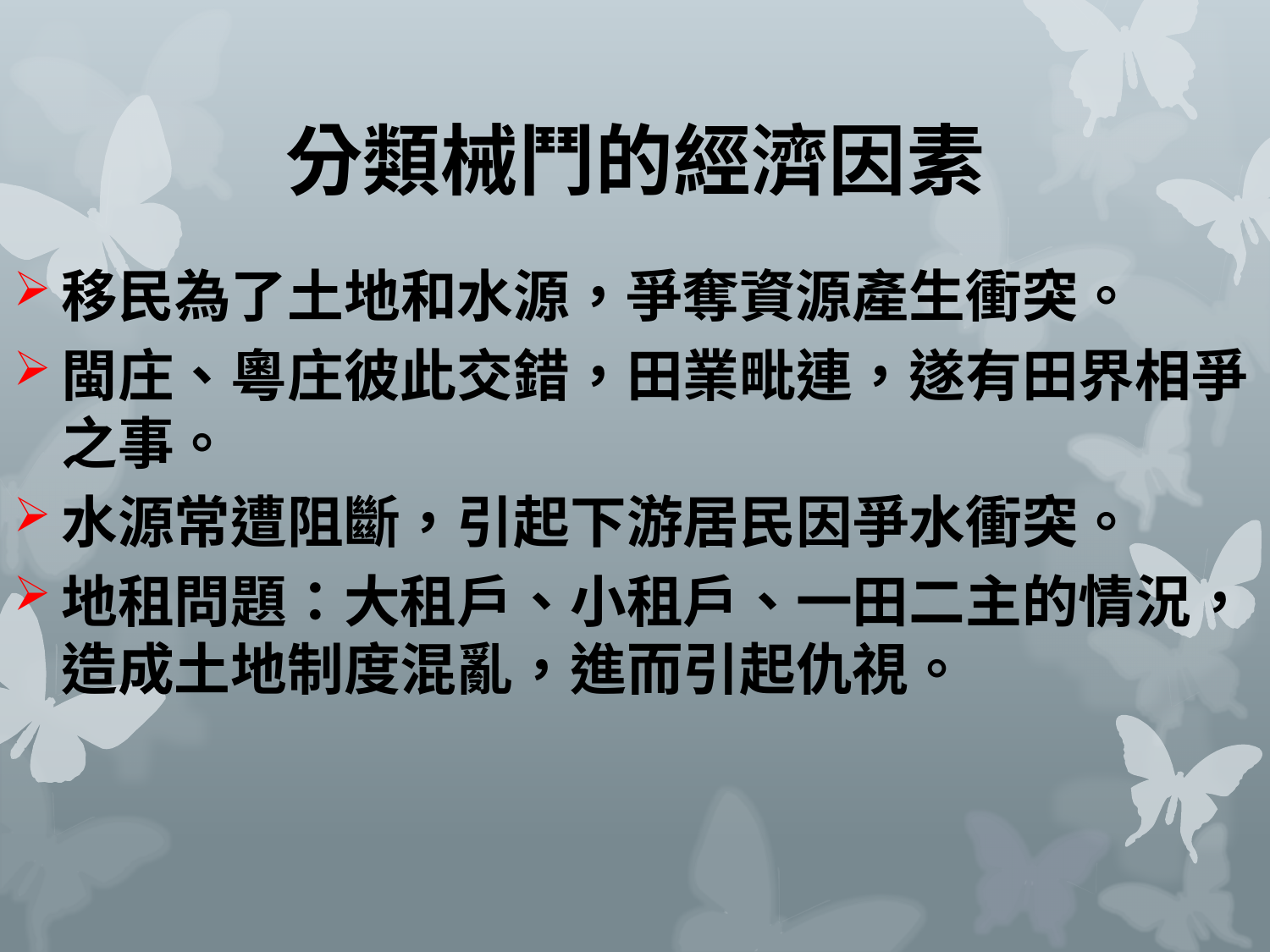

# 分類械鬥的經濟因素
移民為了土地和水源，爭奪資源產生衝突。
閩庄、粵庄彼此交錯，田業毗連，遂有田界相爭之事。
水源常遭阻斷，引起下游居民因爭水衝突。
地租問題：大租戶、小租戶、一田二主的情況，造成土地制度混亂，進而引起仇視。